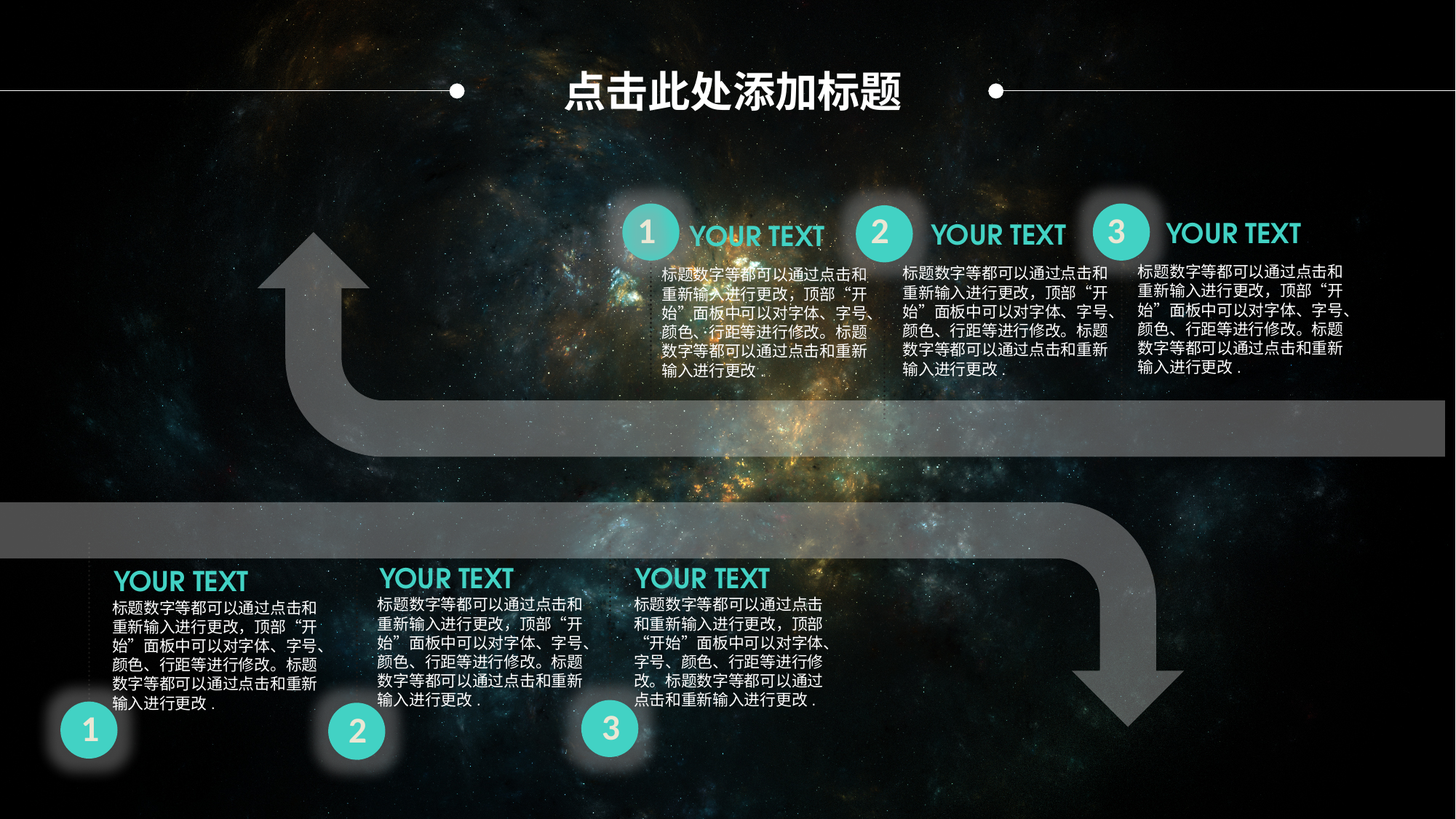

点击此处添加标题
3

1

2

YOUR TEXT
YOUR TEXT
YOUR TEXT
标题数字等都可以通过点击和重新输入进行更改，顶部“开始”面板中可以对字体、字号、颜色、行距等进行修改。标题数字等都可以通过点击和重新输入进行更改.
标题数字等都可以通过点击和重新输入进行更改，顶部“开始”面板中可以对字体、字号、颜色、行距等进行修改。标题数字等都可以通过点击和重新输入进行更改.
标题数字等都可以通过点击和重新输入进行更改，顶部“开始”面板中可以对字体、字号、颜色、行距等进行修改。标题数字等都可以通过点击和重新输入进行更改.
YOUR TEXT
YOUR TEXT
YOUR TEXT
标题数字等都可以通过点击和重新输入进行更改，顶部“开始”面板中可以对字体、字号、颜色、行距等进行修改。标题数字等都可以通过点击和重新输入进行更改.
标题数字等都可以通过点击和重新输入进行更改，顶部“开始”面板中可以对字体、字号、颜色、行距等进行修改。标题数字等都可以通过点击和重新输入进行更改.
标题数字等都可以通过点击和重新输入进行更改，顶部“开始”面板中可以对字体、字号、颜色、行距等进行修改。标题数字等都可以通过点击和重新输入进行更改.
3

1

2